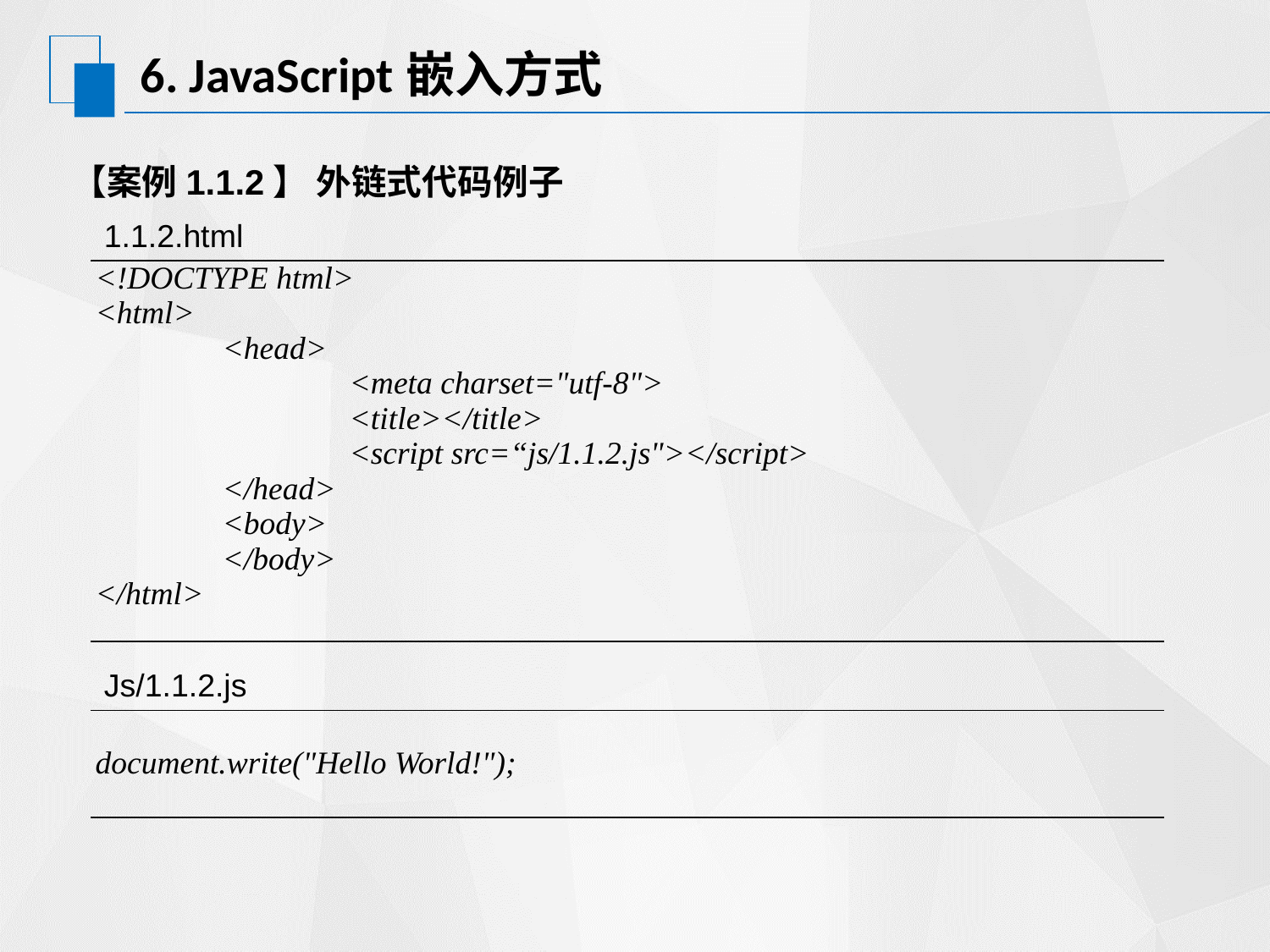

# 6. JavaScript嵌入方式
【案例1.1.2】 外链式代码例子
1.1.2.html
| <!DOCTYPE html> <html> <head> <meta charset="utf-8"> <title></title> <script src=“js/1.1.2.js"></script> </head> <body> </body> </html> |
| --- |
Js/1.1.2.js
| document.write("Hello World!"); |
| --- |